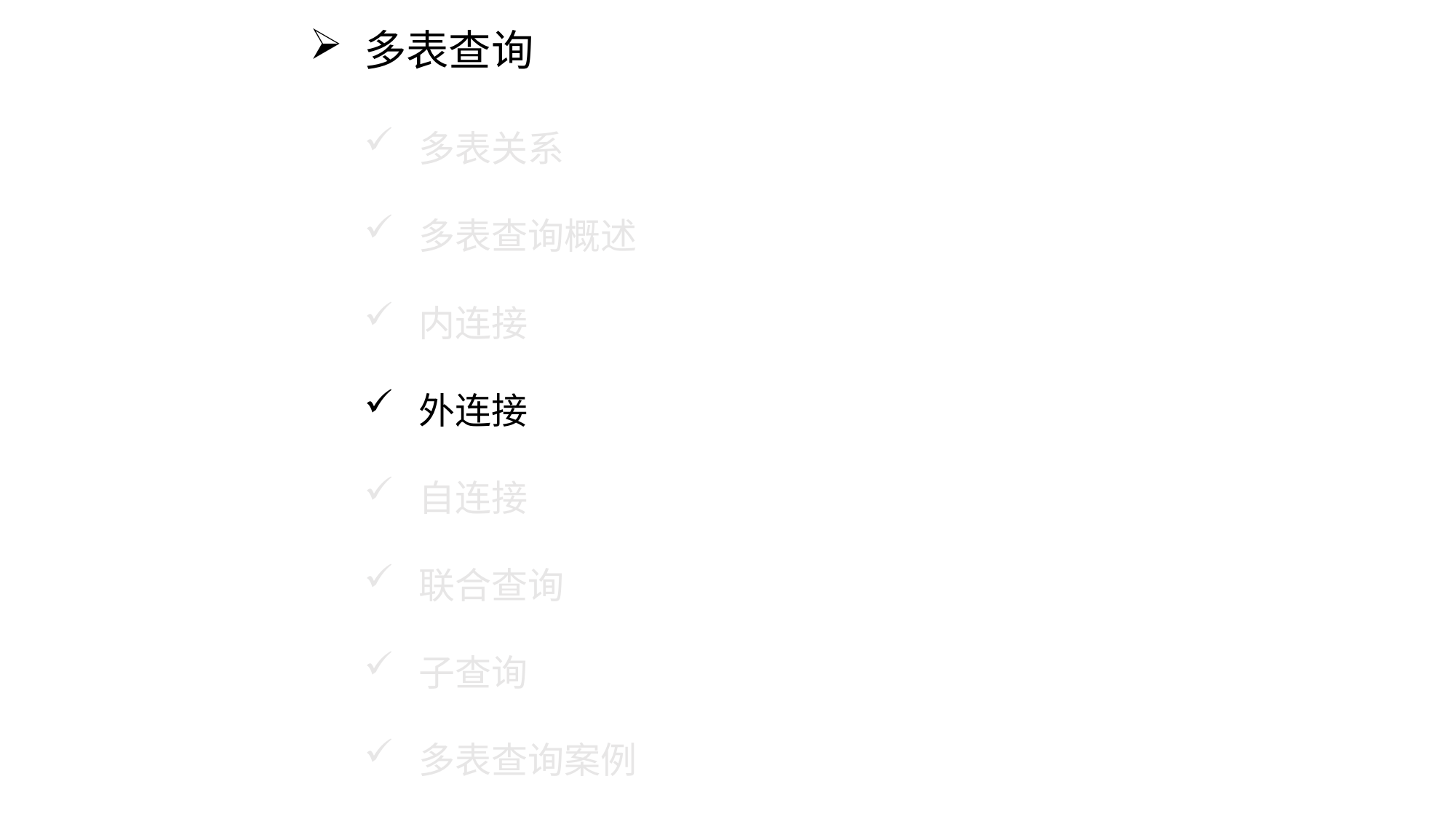

多表查询

多表关系

多表查询概述

内连接

外连接

自连接

联合查询

子查询

多表查询案例